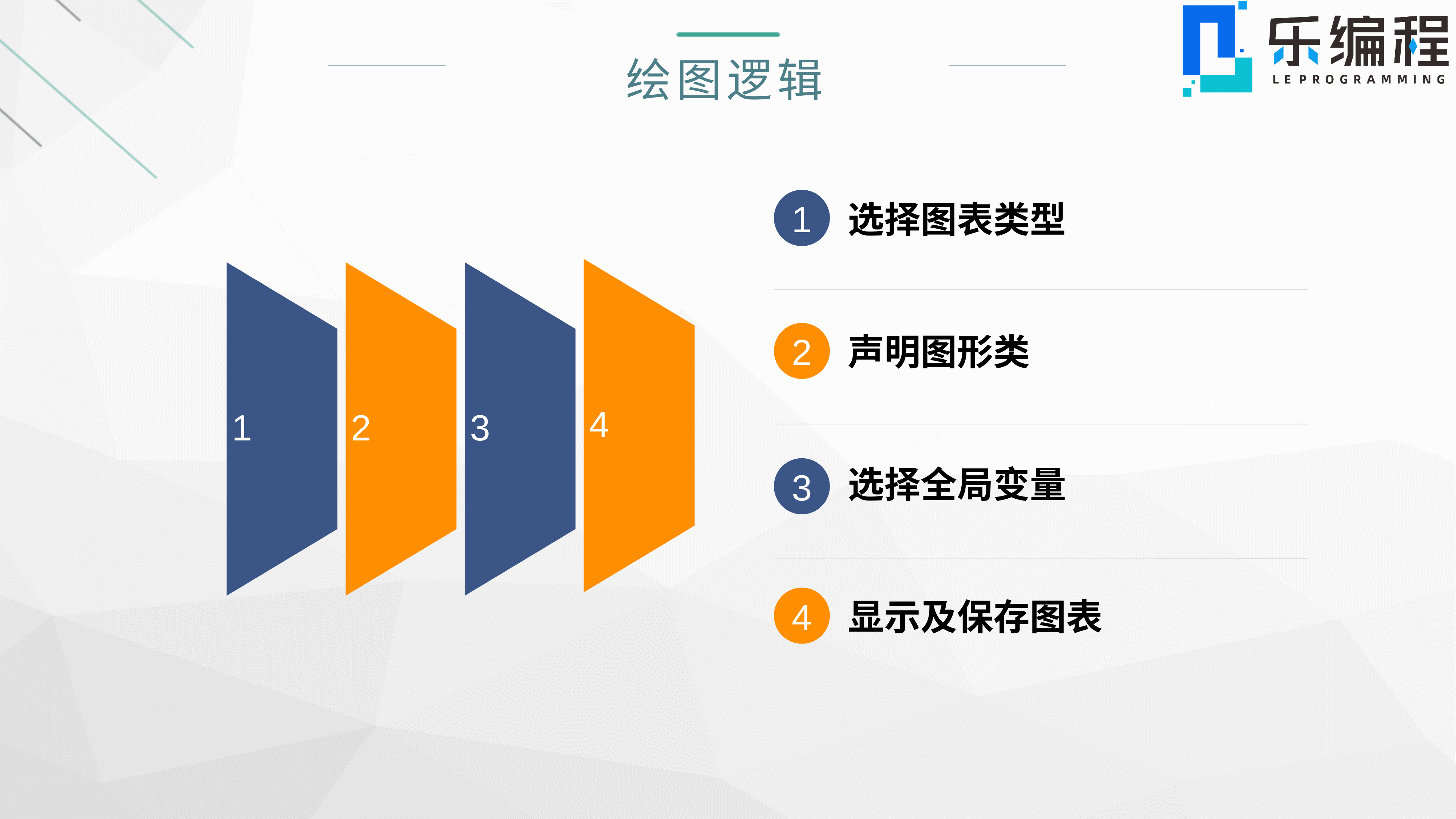

绘图逻辑
1
选择图表类型
4
1
2
3

2
声明图形类

3
选择全局变量

4
显示及保存图表